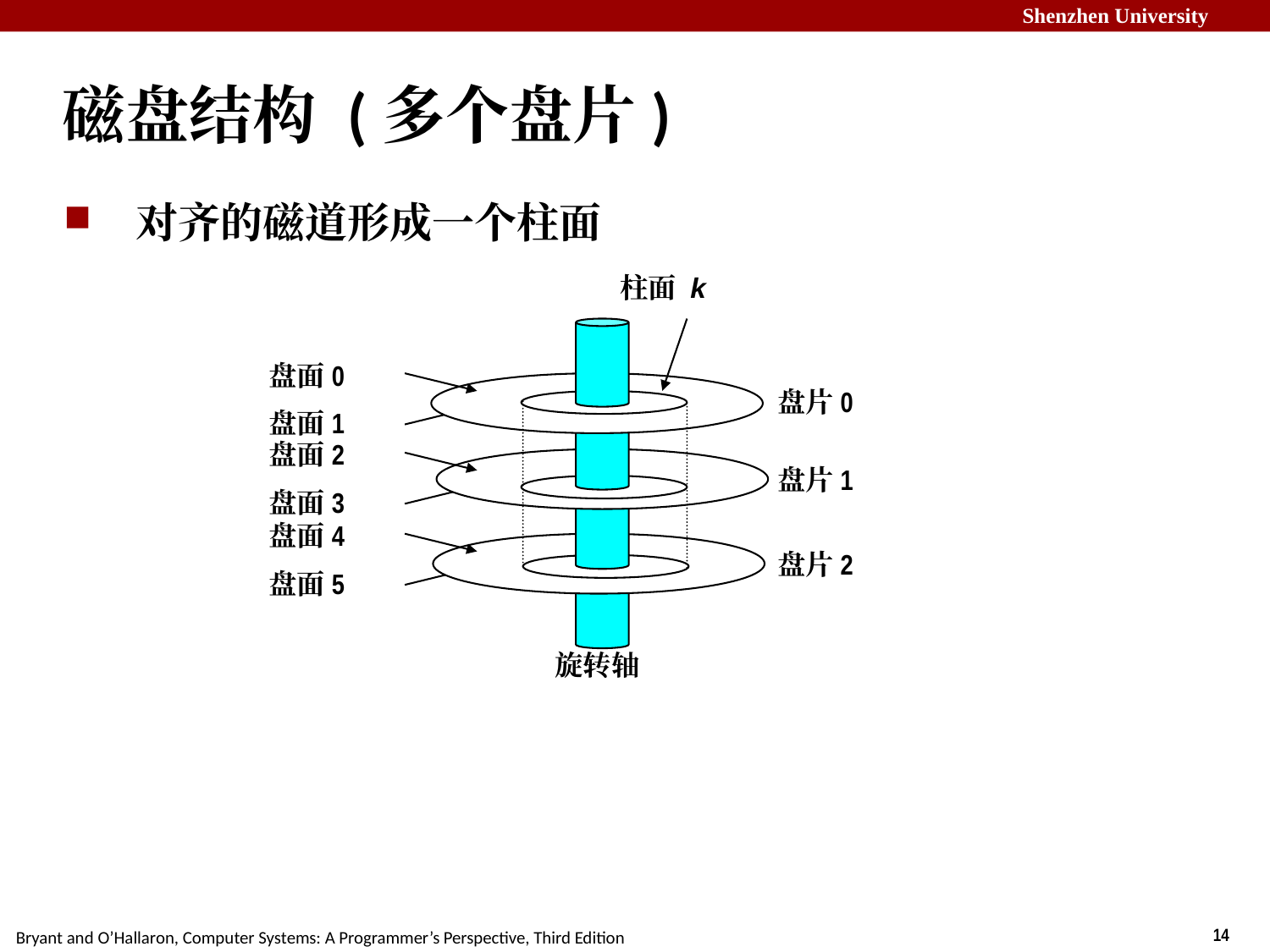

# 磁盘结构 (多个盘片)
 对齐的磁道形成一个柱面
柱面 k

盘面0

盘片0

盘面1

盘面2

盘片1

盘面3

盘面4

盘片2

盘面5

旋转轴